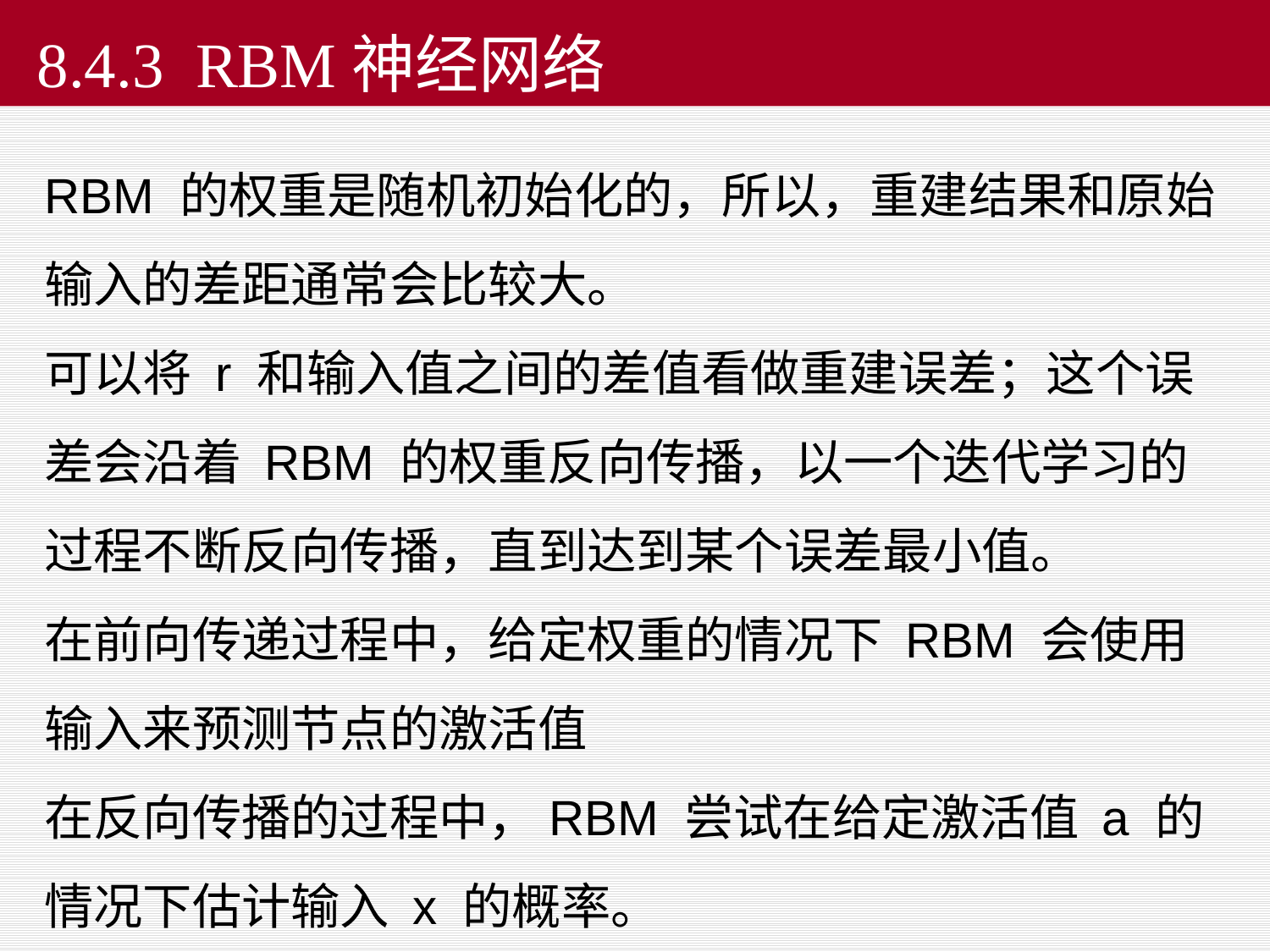

8.4.3  RBM神经网络
RBM 的权重是随机初始化的，所以，重建结果和原始输入的差距通常会比较大。
可以将 r 和输入值之间的差值看做重建误差；这个误差会沿着 RBM 的权重反向传播，以一个迭代学习的过程不断反向传播，直到达到某个误差最小值。
在前向传递过程中，给定权重的情况下 RBM 会使用输入来预测节点的激活值
在反向传播的过程中，RBM 尝试在给定激活值 a 的情况下估计输入 x 的概率。